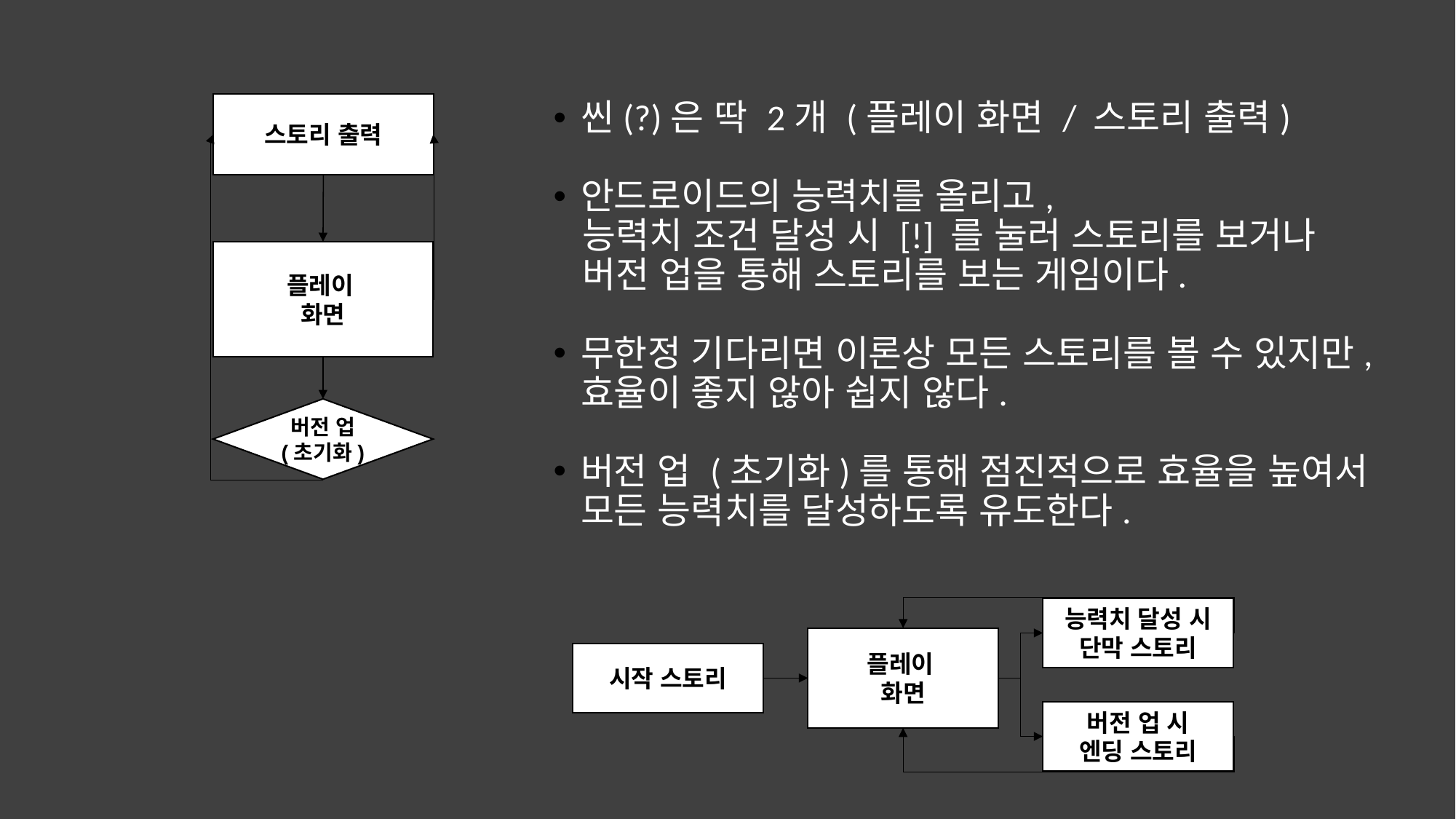

씬(?)은 딱 2개 (플레이 화면 / 스토리 출력)

안드로이드의 능력치를 올리고,
  능력치 조건 달성 시 [!] 를 눌러 스토리를 보거나
  버전 업을 통해 스토리를 보는 게임이다.

무한정 기다리면 이론상 모든 스토리를 볼 수 있지만, 효율이 좋지 않아 쉽지 않다.

버전 업 (초기화)를 통해 점진적으로 효율을 높여서 모든 능력치를 달성하도록 유도한다.
스토리 출력
플레이
화면
버전 업
(초기화)
능력치 달성 시
단막 스토리
플레이
화면
시작 스토리
버전 업 시
엔딩 스토리